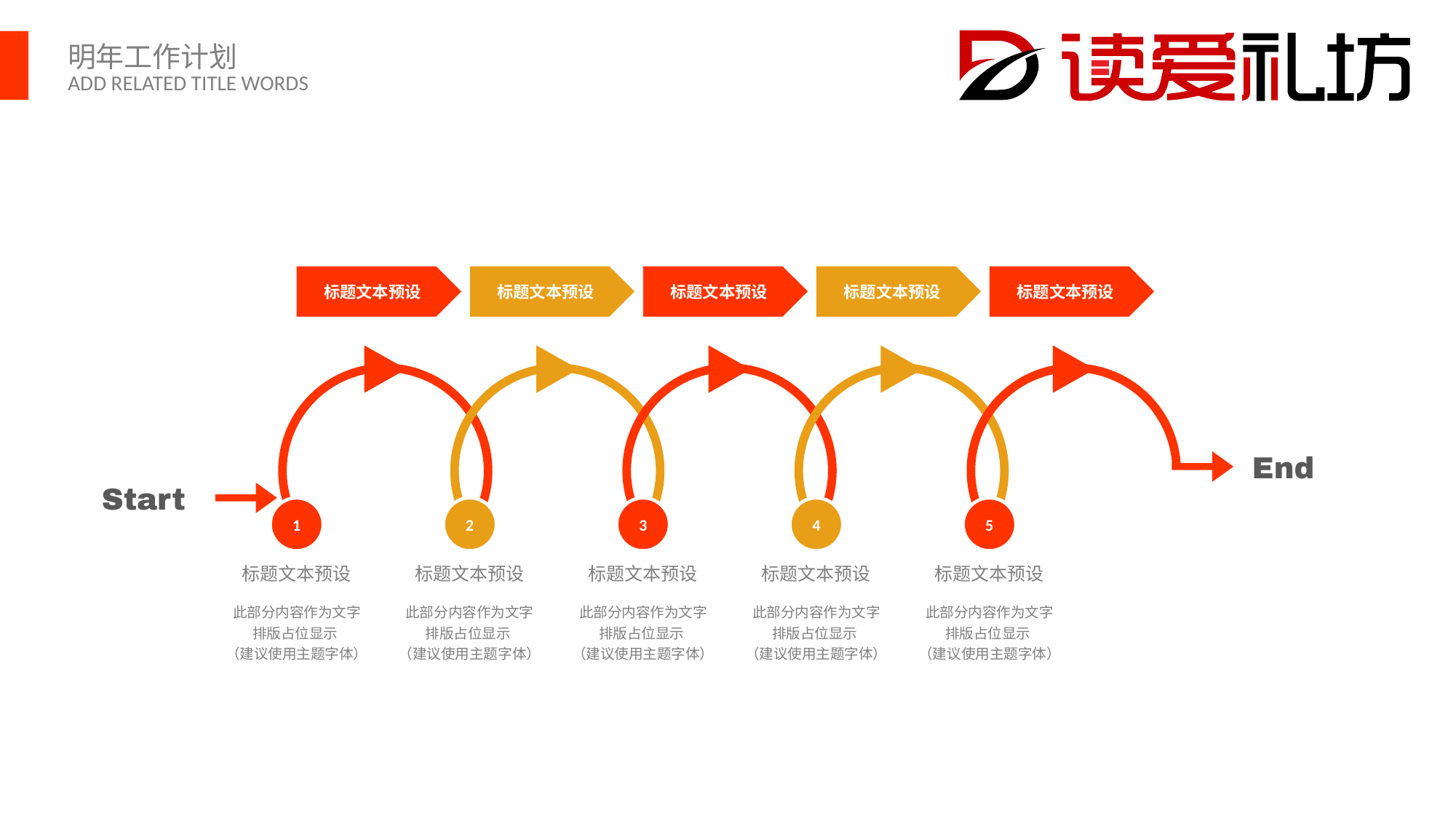

标题文本预设
标题文本预设
标题文本预设
标题文本预设
标题文本预设

End
Start

1
2
3
4
5
标题文本预设
此部分内容作为文字
排版占位显示
（建议使用主题字体）
标题文本预设
此部分内容作为文字
排版占位显示
（建议使用主题字体）
标题文本预设
此部分内容作为文字
排版占位显示
（建议使用主题字体）
标题文本预设
此部分内容作为文字
排版占位显示
（建议使用主题字体）
标题文本预设
此部分内容作为文字
排版占位显示
（建议使用主题字体）